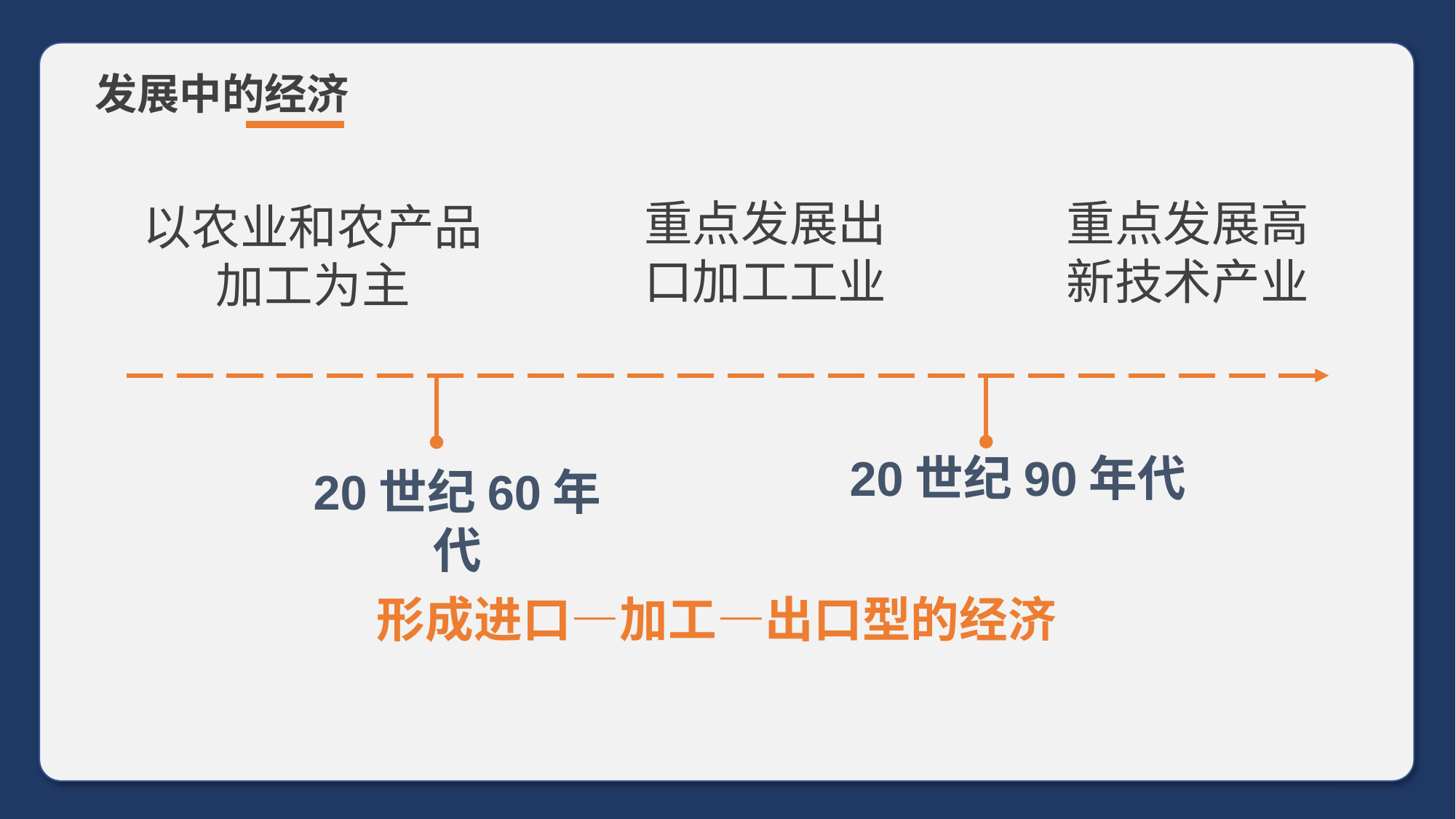

发展中的经济
重点发展出口加工工业
重点发展高新技术产业
以农业和农产品加工为主
20世纪90年代
20世纪60年代
形成进口—加工—出口型的经济